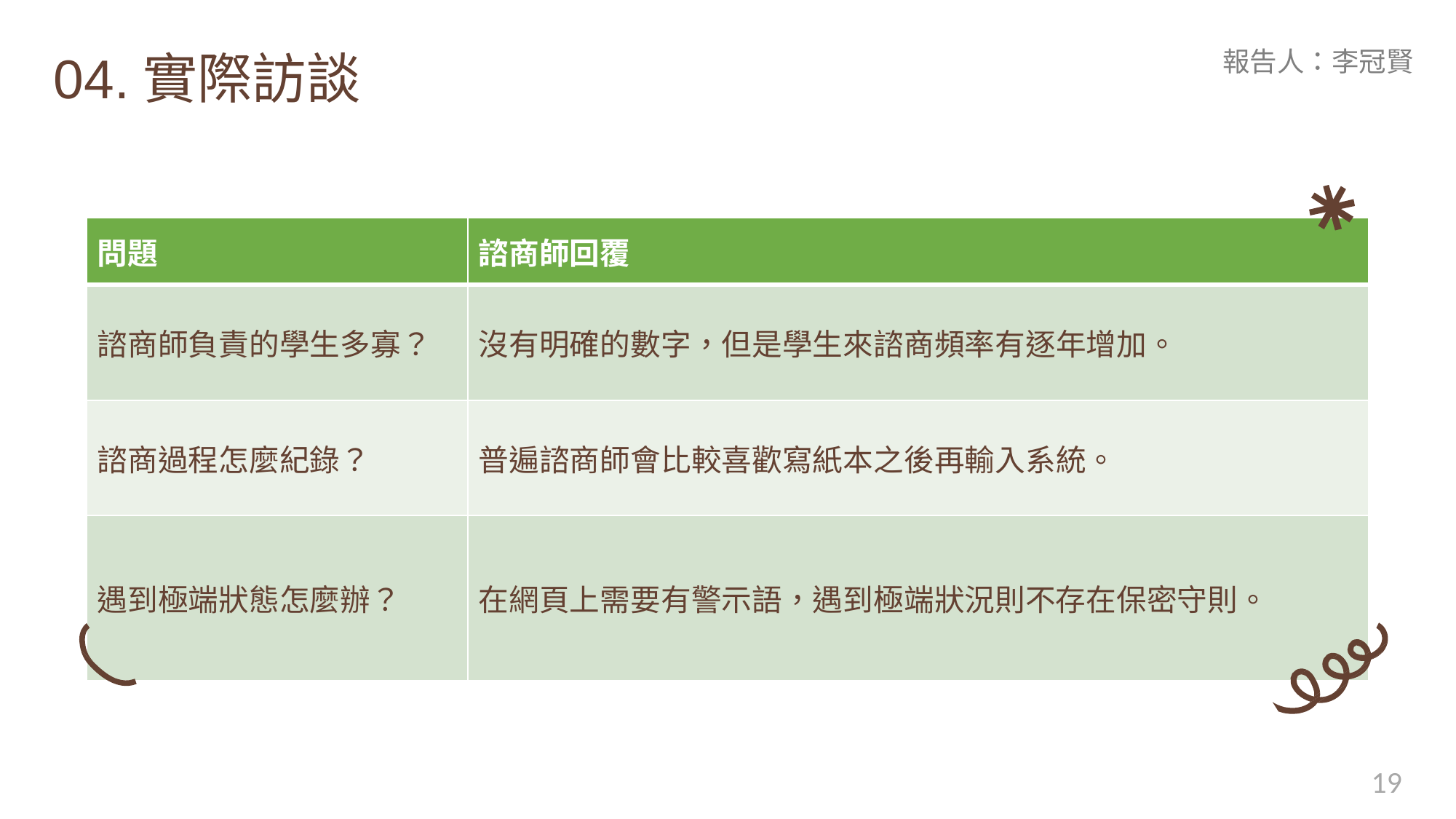

04.實際訪談
報告人：李冠賢

| 問題 | 諮商師回覆 |
| --- | --- |
| 諮商師負責的學生多寡？ | 沒有明確的數字，但是學生來諮商頻率有逐年增加。 |
| 諮商過程怎麼紀錄？ | 普遍諮商師會比較喜歡寫紙本之後再輸入系統。 |
| 遇到極端狀態怎麼辦？ | 在網頁上需要有警示語，遇到極端狀況則不存在保密守則。 |

19